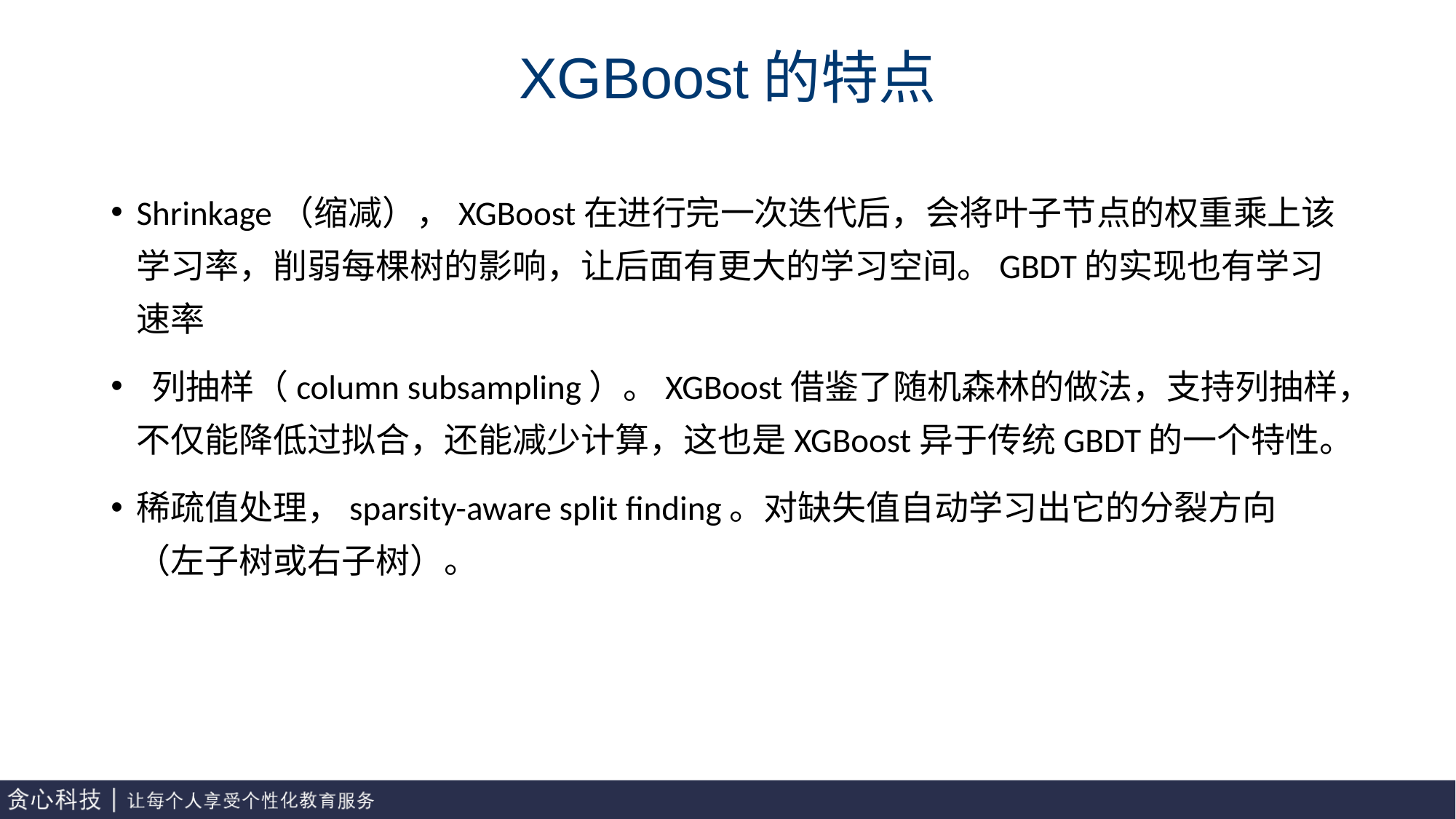

# XGBoost的特点
Shrinkage（缩减），XGBoost在进行完一次迭代后，会将叶子节点的权重乘上该学习率，削弱每棵树的影响，让后面有更大的学习空间。GBDT的实现也有学习速率
 列抽样（column subsampling）。XGBoost借鉴了随机森林的做法，支持列抽样，不仅能降低过拟合，还能减少计算，这也是XGBoost异于传统GBDT的一个特性。
稀疏值处理，sparsity-aware split finding。对缺失值自动学习出它的分裂方向（左子树或右子树）。